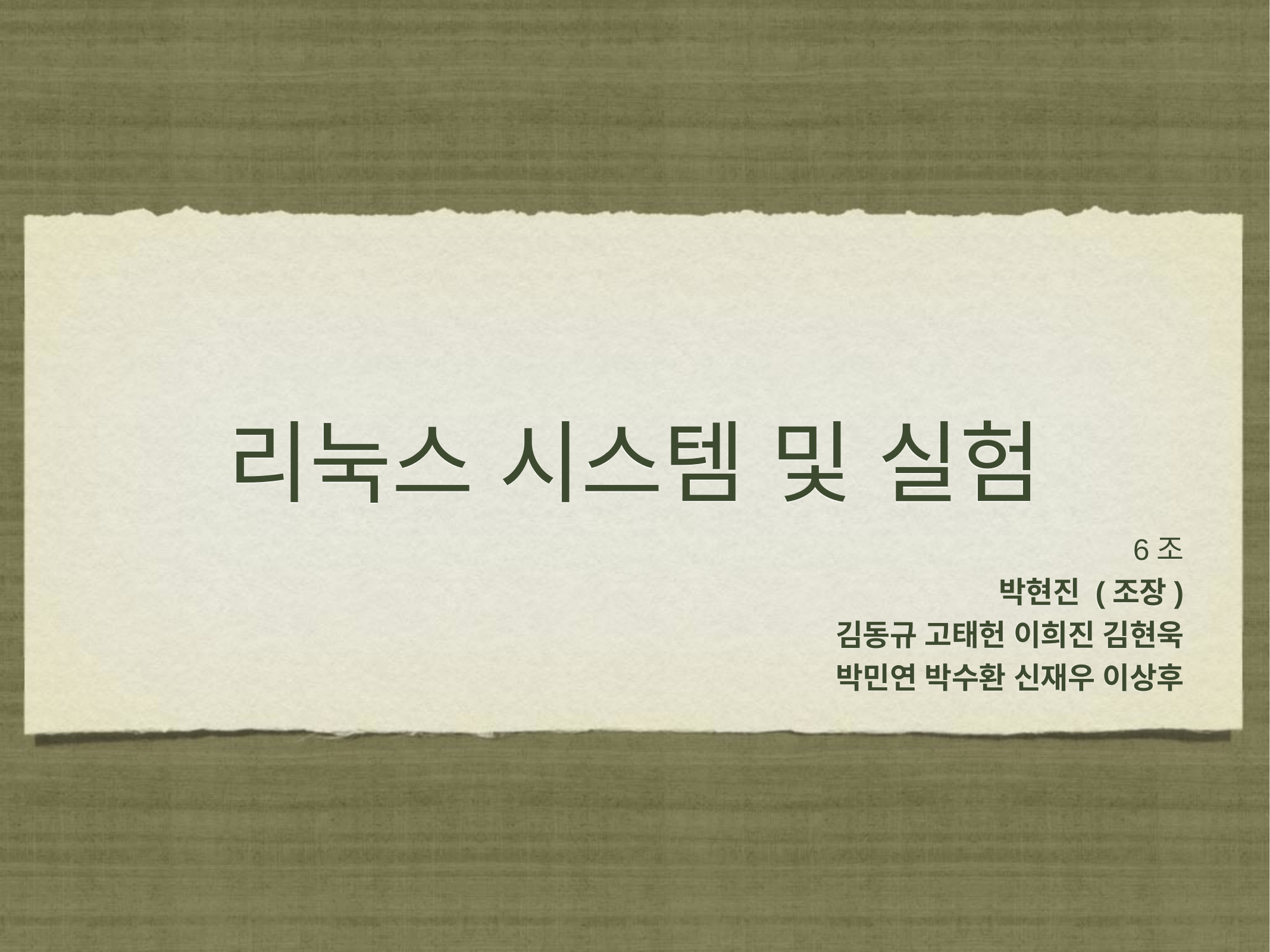

# 리눅스 시스템 및 실험
6조
박현진 (조장)
김동규 고태헌 이희진 김현욱
박민연 박수환 신재우 이상후